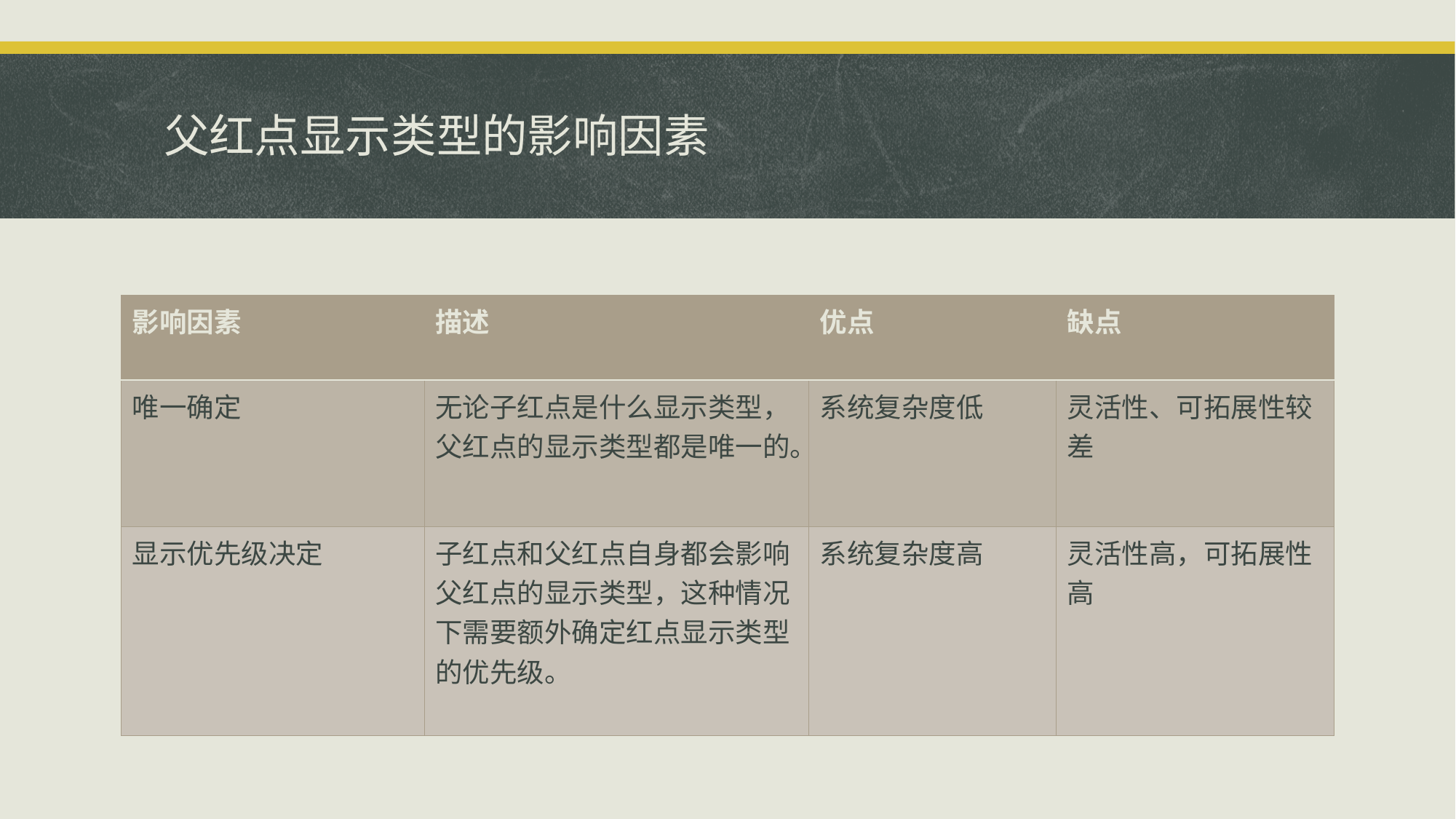

# 父红点显示类型的影响因素
| 影响因素 | 描述 | 优点 | 缺点 |
| --- | --- | --- | --- |
| 唯一确定 | 无论子红点是什么显示类型，父红点的显示类型都是唯一的。 | 系统复杂度低 | 灵活性、可拓展性较差 |
| 显示优先级决定 | 子红点和父红点自身都会影响父红点的显示类型，这种情况下需要额外确定红点显示类型的优先级。 | 系统复杂度高 | 灵活性高，可拓展性高 |